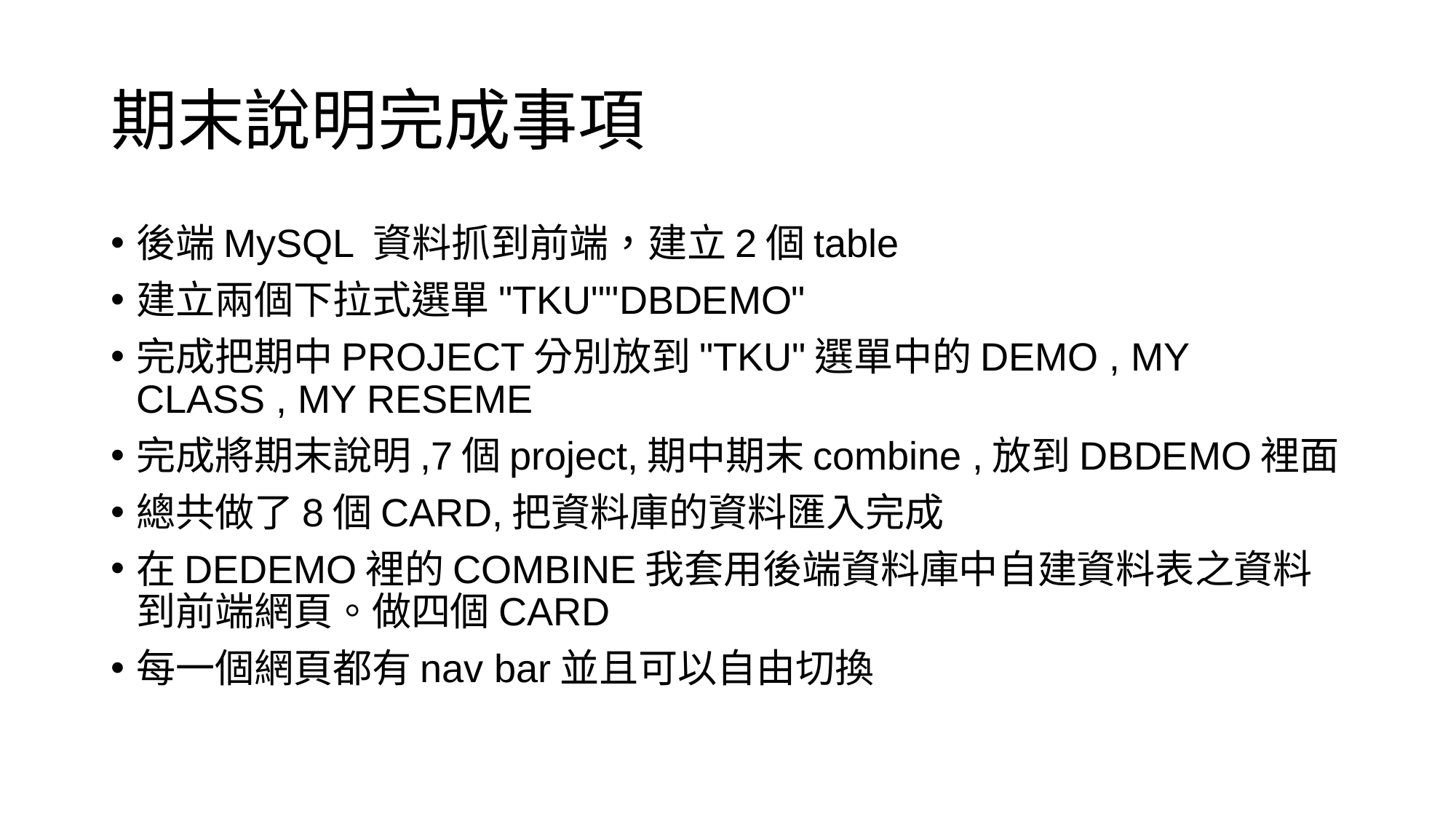

# 期末說明完成事項
後端MySQL 資料抓到前端，建立2個table
建立兩個下拉式選單"TKU""DBDEMO"
完成把期中PROJECT分別放到"TKU"選單中的DEMO , MY CLASS , MY RESEME
完成將期末說明,7個project,期中期末combine ,放到DBDEMO裡面
總共做了8個CARD,把資料庫的資料匯入完成
在DEDEMO裡的COMBINE我套用後端資料庫中自建資料表之資料到前端網頁。做四個CARD
每一個網頁都有nav bar並且可以自由切換